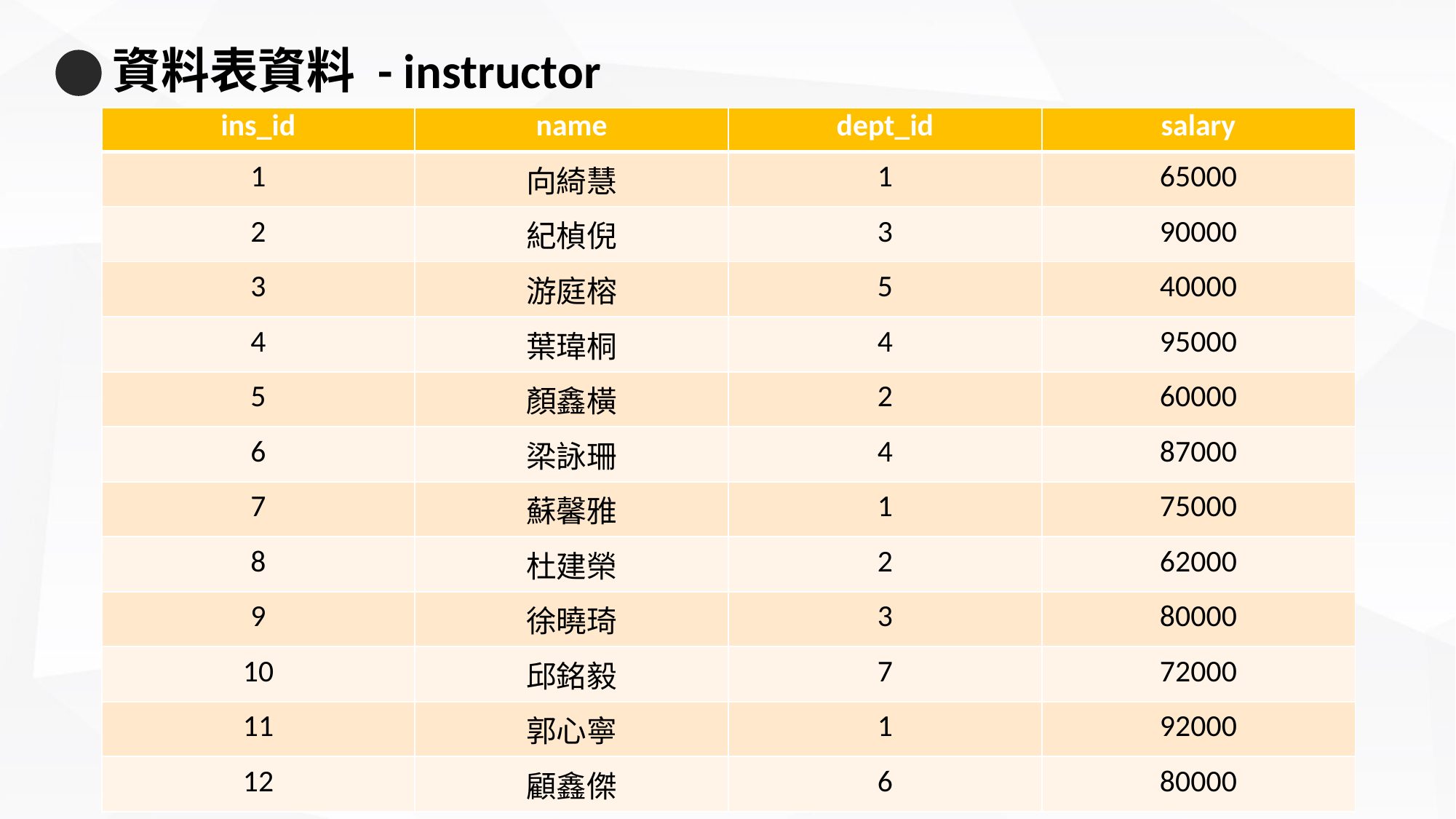

# 資料表資料 - instructor
| ins\_id | name | dept\_id | salary |
| --- | --- | --- | --- |
| 1 | 向綺慧 | 1 | 65000 |
| 2 | 紀楨倪 | 3 | 90000 |
| 3 | 游庭榕 | 5 | 40000 |
| 4 | 葉瑋桐 | 4 | 95000 |
| 5 | 顏鑫橫 | 2 | 60000 |
| 6 | 梁詠珊 | 4 | 87000 |
| 7 | 蘇馨雅 | 1 | 75000 |
| 8 | 杜建榮 | 2 | 62000 |
| 9 | 徐曉琦 | 3 | 80000 |
| 10 | 邱銘毅 | 7 | 72000 |
| 11 | 郭心寧 | 1 | 92000 |
| 12 | 顧鑫傑 | 6 | 80000 |
103